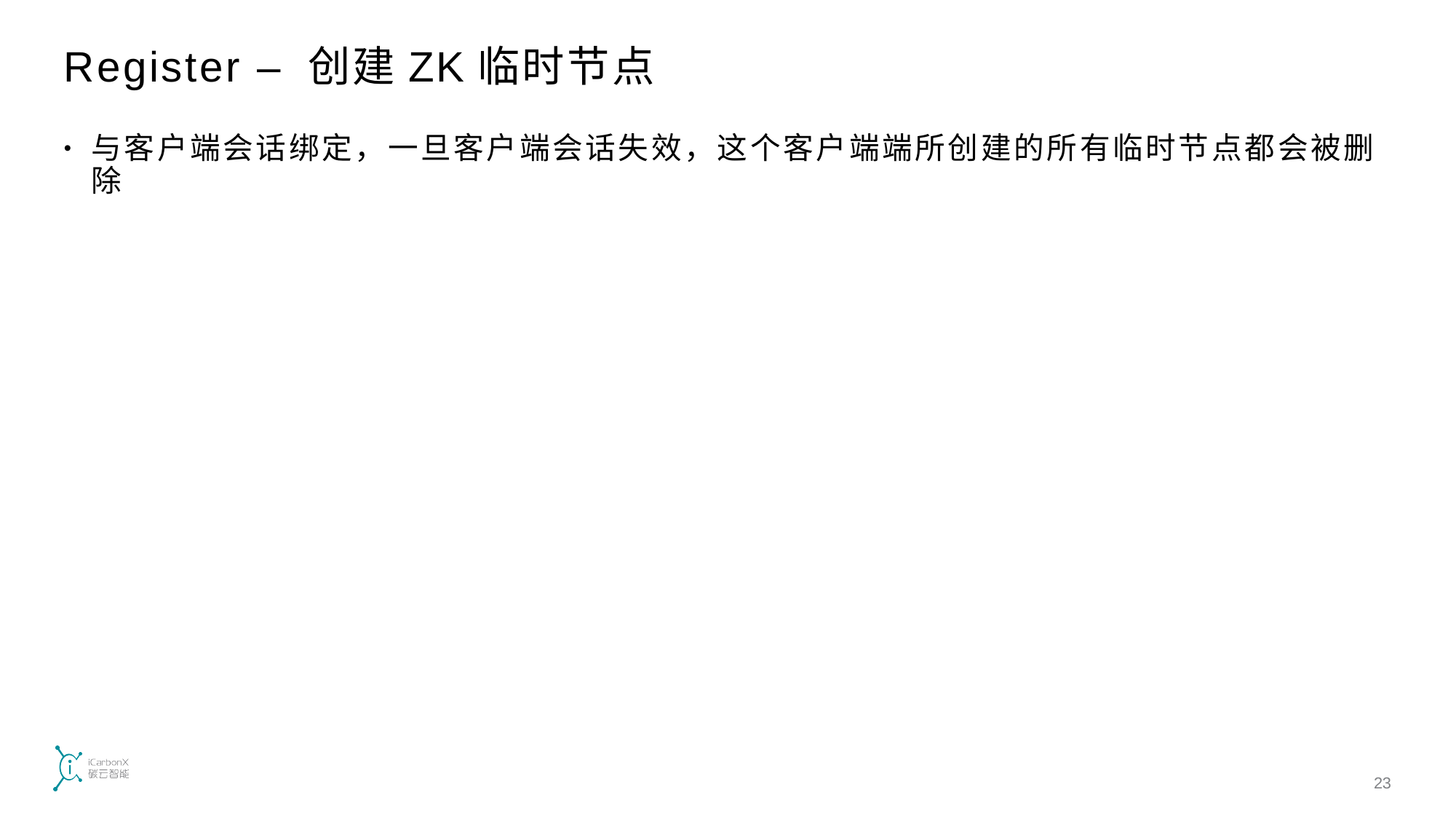

# Register – 创建ZK临时节点
与客户端会话绑定，一旦客户端会话失效，这个客户端端所创建的所有临时节点都会被删除
23